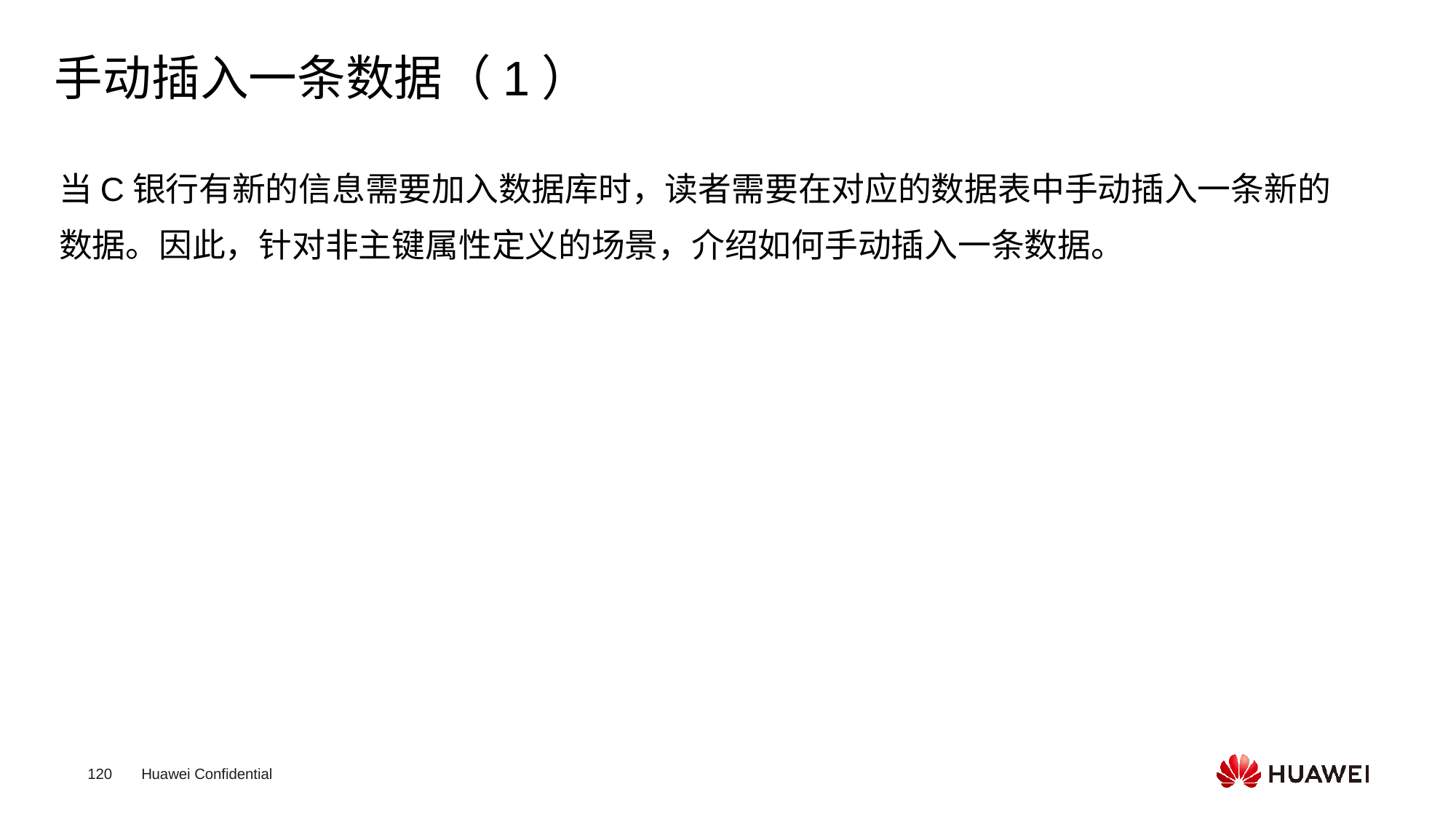

# 手动插入一条数据（1）
当C银行有新的信息需要加入数据库时，读者需要在对应的数据表中手动插入一条新的数据。因此，针对非主键属性定义的场景，介绍如何手动插入一条数据。
Text
Text
Text
Text
Text
Text
Text
Text
Text
Text
Text
Text
Text
Text
Text
Text
Text
Text
Text
Text
Text
Text
Text
Text
Text
Text
Text
Text
Text
Text
Text
Text
Text
Text
Text
Text
Text
Text
Text
Text
Text
Text
Text
Text
Text
Text